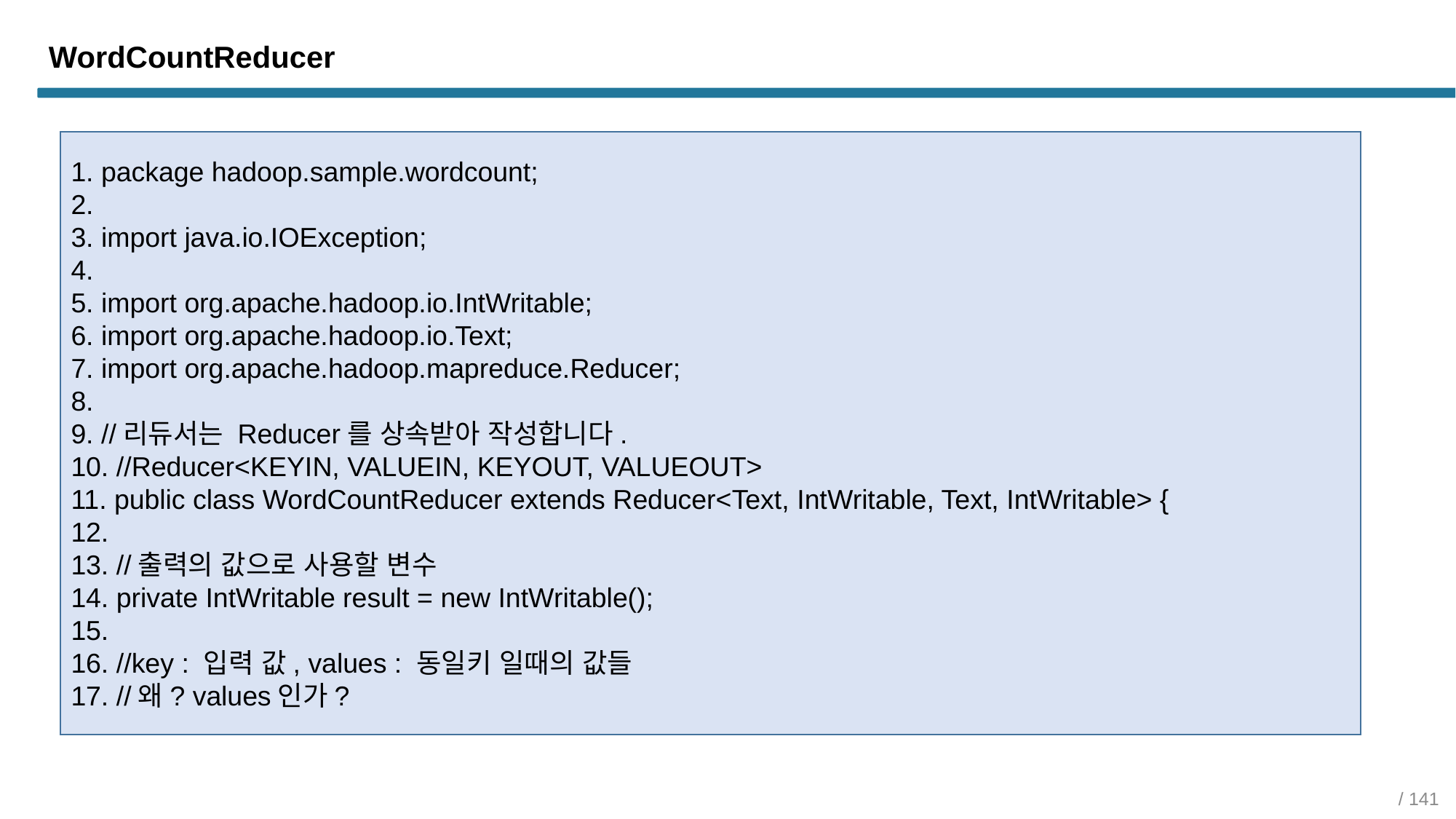

WordCountReducer
1. package hadoop.sample.wordcount;
2.
3. import java.io.IOException;
4.
5. import org.apache.hadoop.io.IntWritable;
6. import org.apache.hadoop.io.Text;
7. import org.apache.hadoop.mapreduce.Reducer;
8.
9. //리듀서는 Reducer를 상속받아 작성합니다.
10. //Reducer<KEYIN, VALUEIN, KEYOUT, VALUEOUT>
11. public class WordCountReducer extends Reducer<Text, IntWritable, Text, IntWritable> {
12.
13. //출력의 값으로 사용할 변수
14. private IntWritable result = new IntWritable();
15.
16. //key : 입력 값, values : 동일키 일때의 값들
17. //왜? values인가?
/ 141